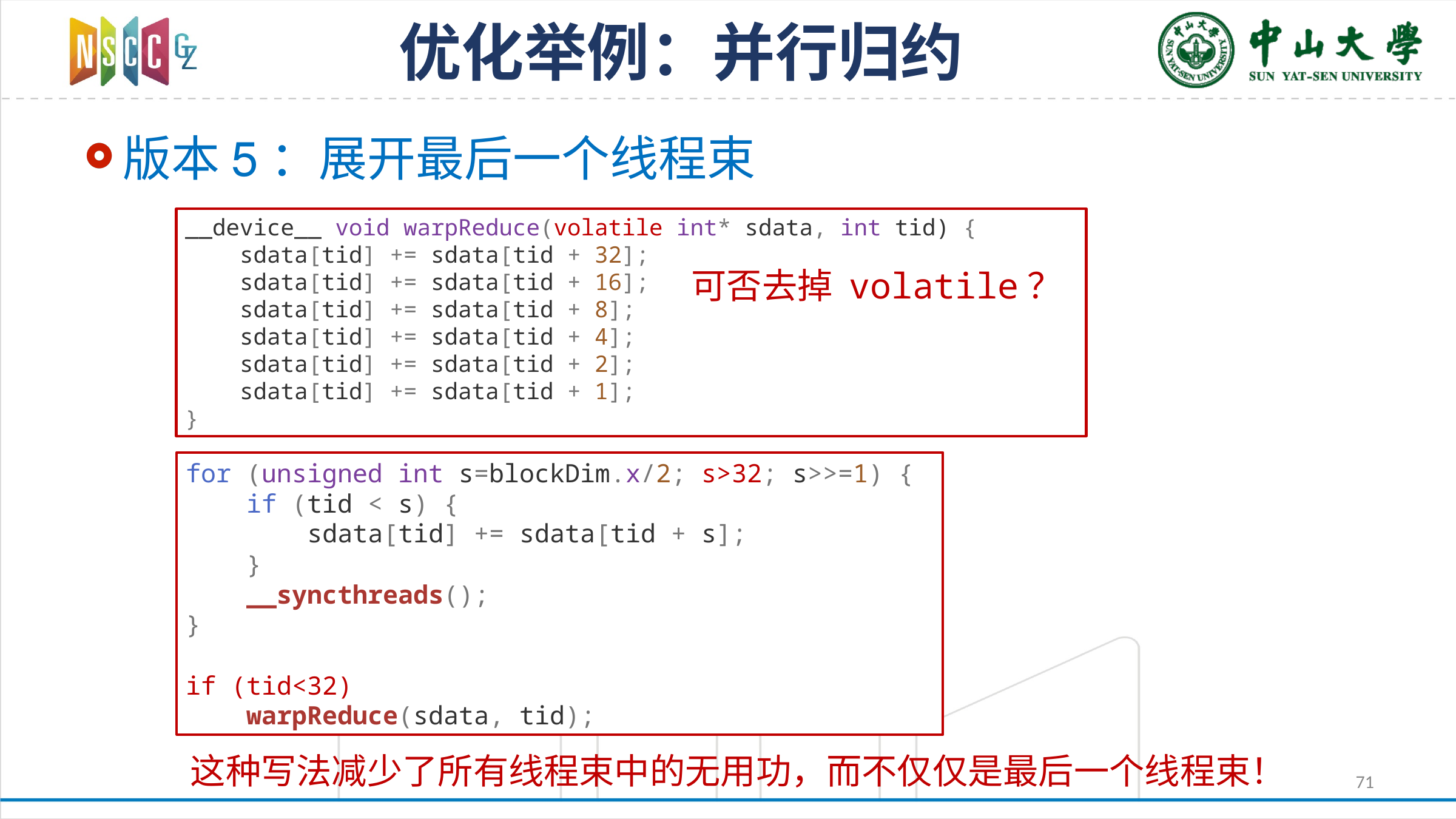

# 优化举例：并行归约
版本5：展开最后一个线程束

__device__ void warpReduce(volatile int* sdata, int tid) {
    sdata[tid] += sdata[tid + 32];
    sdata[tid] += sdata[tid + 16];
    sdata[tid] += sdata[tid + 8];
    sdata[tid] += sdata[tid + 4];
    sdata[tid] += sdata[tid + 2];
    sdata[tid] += sdata[tid + 1];
}
可否去掉 volatile？
for (unsigned int s=blockDim.x/2; s>32; s>>=1) {
    if (tid < s) {
        sdata[tid] += sdata[tid + s];
    }
    __syncthreads();
}

if (tid<32)
    warpReduce(sdata, tid);
这种写法减少了所有线程束中的无用功，而不仅仅是最后一个线程束！
71